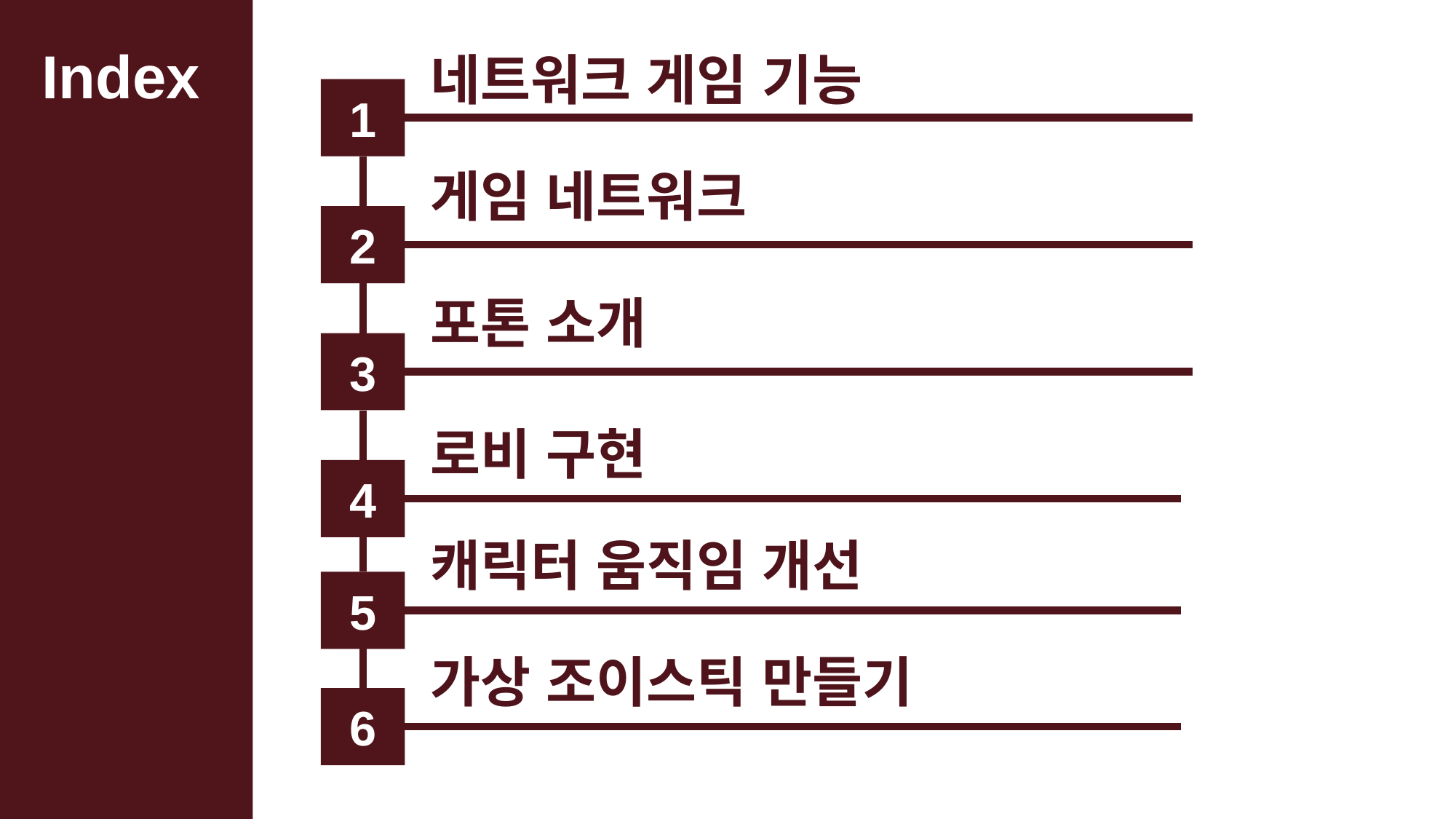

네트워크 게임 기능
1
게임 네트워크
2
포톤 소개
3
로비 구현
4
캐릭터 움직임 개선
5
가상 조이스틱 만들기
6